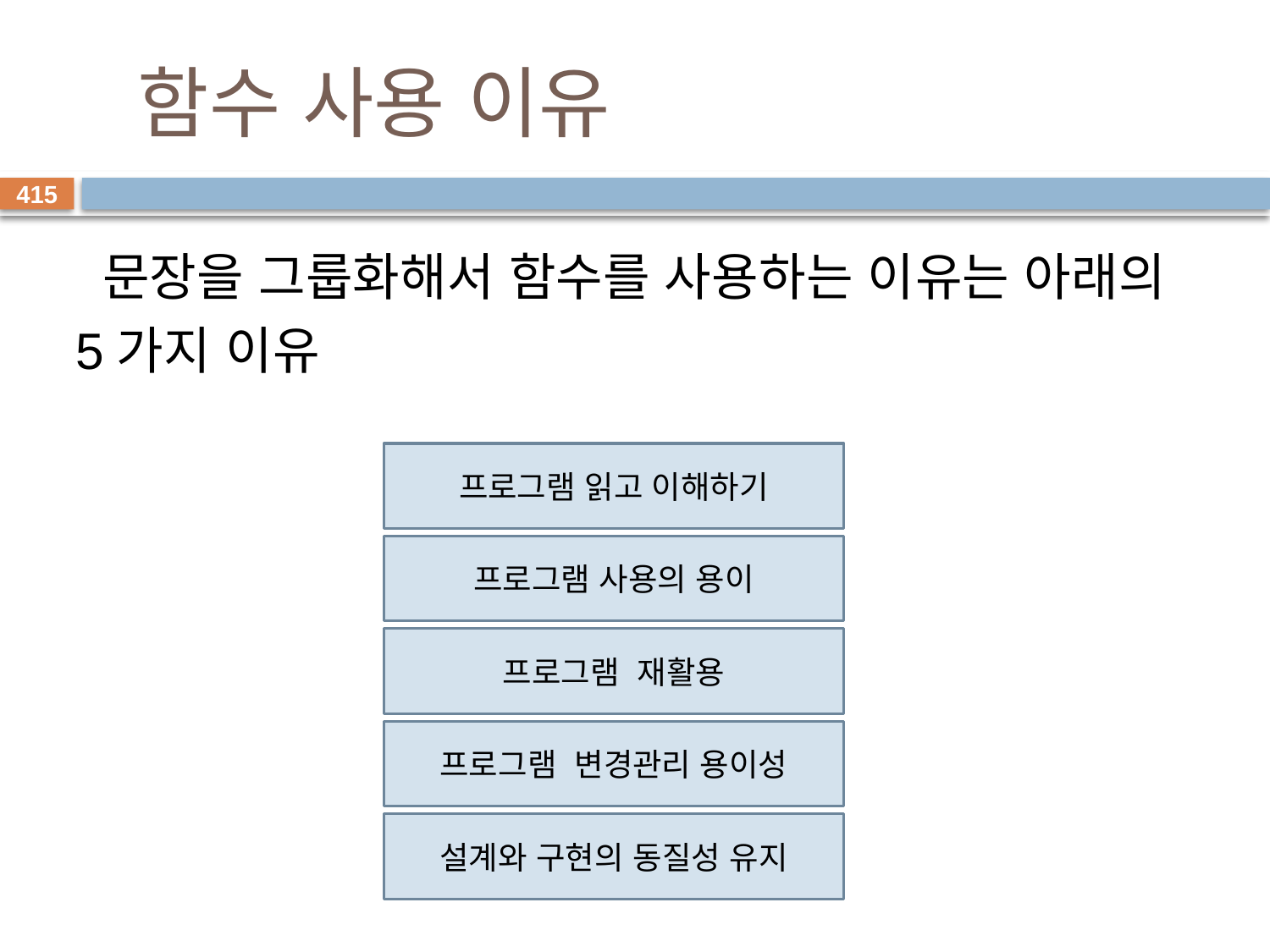

# 함수 사용 이유
415
 문장을 그룹화해서 함수를 사용하는 이유는 아래의 5가지 이유
프로그램 읽고 이해하기
프로그램 사용의 용이
프로그램  재활용
프로그램  변경관리 용이성
설계와 구현의 동질성 유지